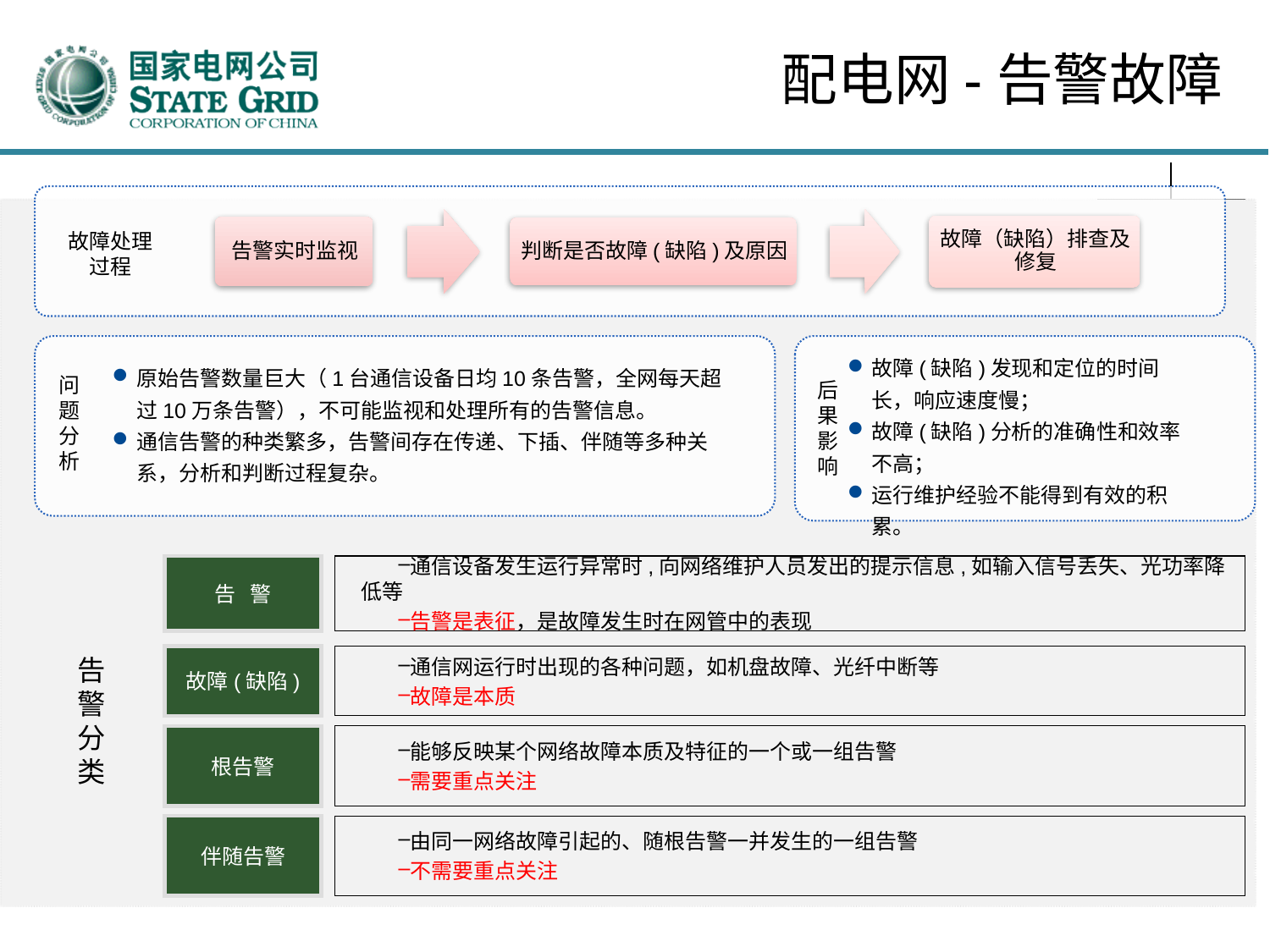

配电网-告警故障
告警实时监视

判断是否故障(缺陷)及原因

故障（缺陷）排查及修复

故障处理过程

故障(缺陷)发现和定位的时间长，响应速度慢；
故障(缺陷)分析的准确性和效率不高；
运行维护经验不能得到有效的积累。
原始告警数量巨大（1台通信设备日均10条告警，全网每天超过10万条告警），不可能监视和处理所有的告警信息。
通信告警的种类繁多，告警间存在传递、下插、伴随等多种关系，分析和判断过程复杂。
问题分析
后果影响
告   警
通信设备发生运行异常时,向网络维护人员发出的提示信息,如输入信号丢失、光功率降低等
告警是表征，是故障发生时在网管中的表现
故障(缺陷)
通信网运行时出现的各种问题，如机盘故障、光纤中断等
故障是本质
告警分类
能够反映某个网络故障本质及特征的一个或一组告警
需要重点关注
根告警
由同一网络故障引起的、随根告警一并发生的一组告警
不需要重点关注
伴随告警